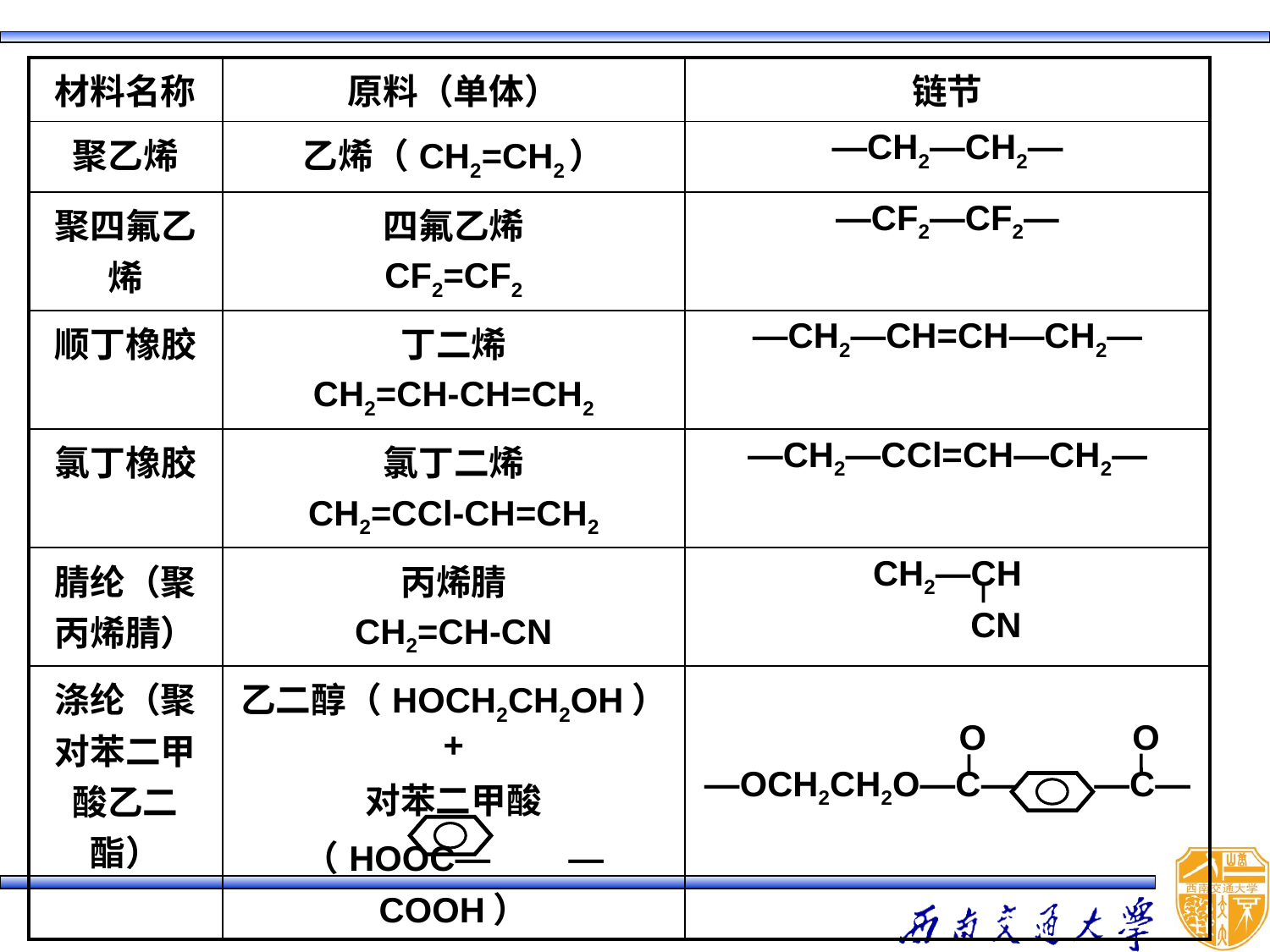

| 材料名称 | 原料（单体） | 链节 |
| --- | --- | --- |
| 聚乙烯 | 乙烯（CH2=CH2） | —CH2—CH2— |
| 聚四氟乙烯 | 四氟乙烯 CF2=CF2 | —CF2—CF2— |
| 顺丁橡胶 | 丁二烯 CH2=CH-CH=CH2 | —CH2—CH=CH—CH2— |
| 氯丁橡胶 | 氯丁二烯 CH2=CCl-CH=CH2 | —CH2—CCl=CH—CH2— |
| 腈纶（聚丙烯腈） | 丙烯腈 CH2=CH-CN | CH2—CH CN |
| 涤纶（聚对苯二甲酸乙二酯） | 乙二醇（HOCH2CH2OH） + 对苯二甲酸 （HOOC— — COOH） | O O —OCH2CH2O—C— —C— |